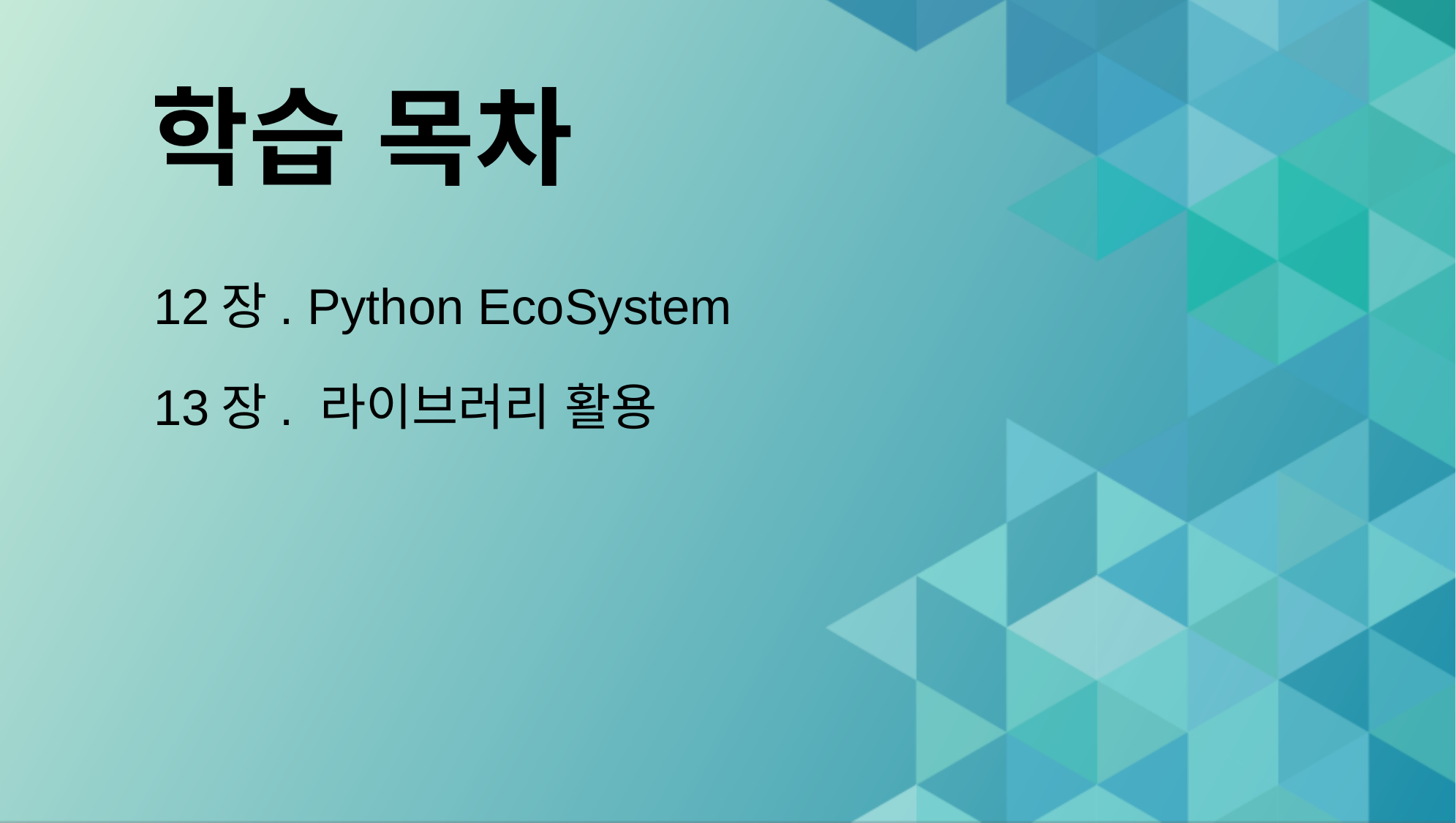

# 학습 목차
12장. Python EcoSystem
13장. 라이브러리 활용